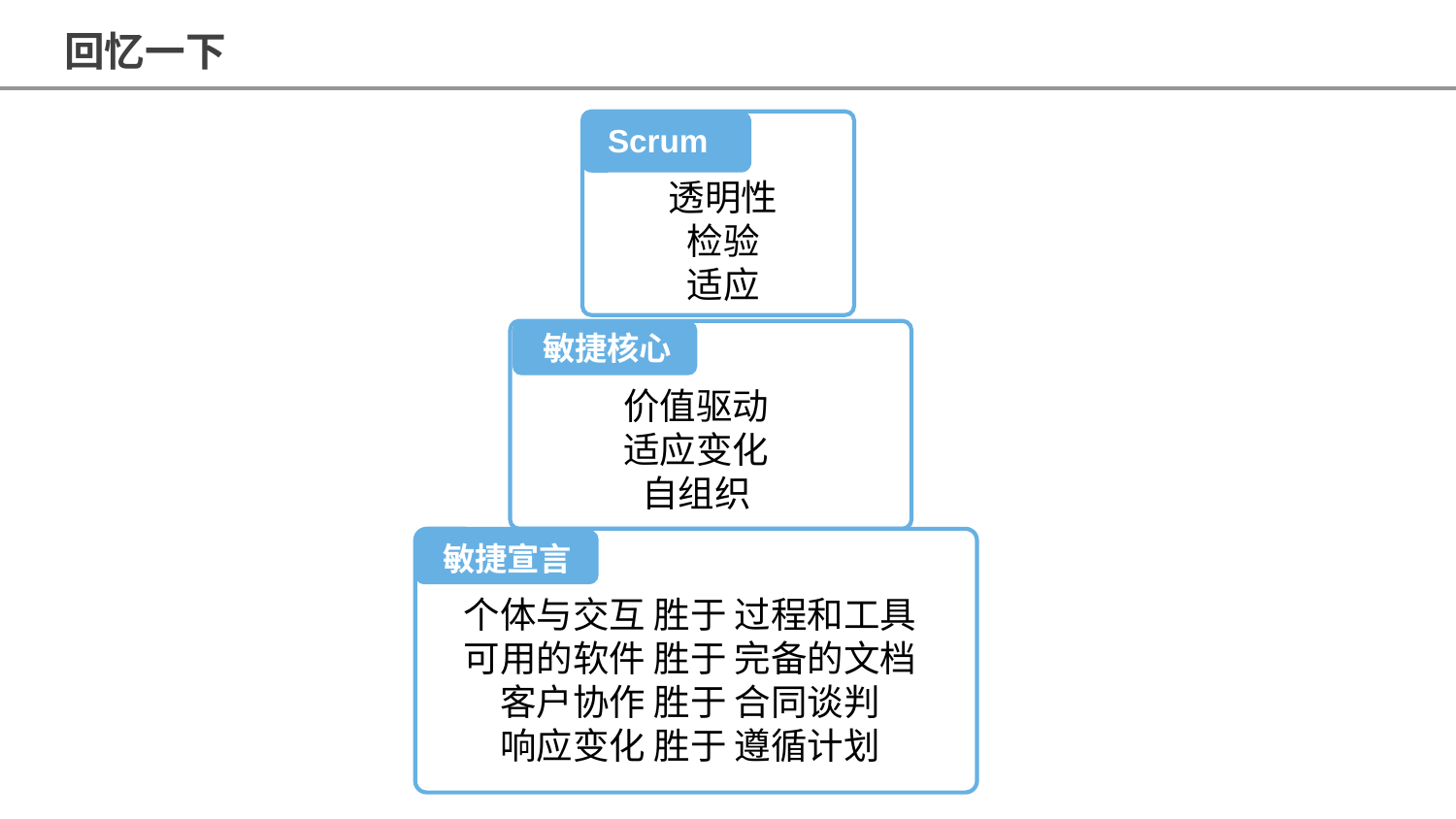

回忆一下

Scrum
透明性
检验
适应

敏捷核心
价值驱动
适应变化
自组织

敏捷宣言
个体与交互 胜于 过程和工具
可用的软件 胜于 完备的文档
客户协作 胜于 合同谈判
响应变化 胜于 遵循计划